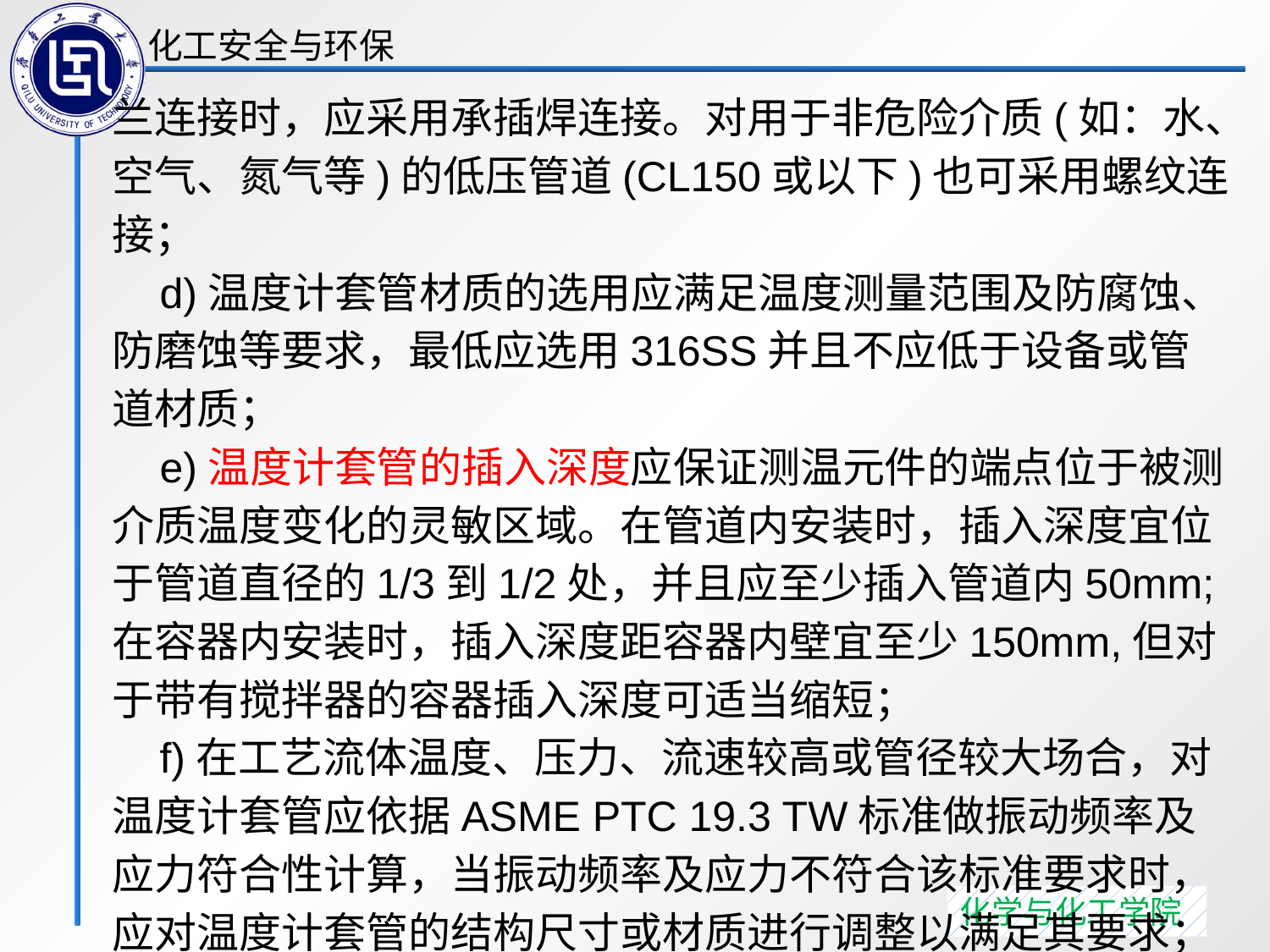

兰连接时，应采用承插焊连接。对用于非危险介质(如：水、空气、氮气等)的低压管道(CL150或以下)也可采用螺纹连接；
    d)温度计套管材质的选用应满足温度测量范围及防腐蚀、防磨蚀等要求，最低应选用316SS并且不应低于设备或管道材质；
    e)温度计套管的插入深度应保证测温元件的端点位于被测介质温度变化的灵敏区域。在管道内安装时，插入深度宜位于管道直径的1/3到1/2处，并且应至少插入管道内50mm;在容器内安装时，插入深度距容器内壁宜至少150mm,但对于带有搅拌器的容器插入深度可适当缩短；
    f)在工艺流体温度、压力、流速较高或管径较大场合，对温度计套管应依据ASME PTC 19.3 TW标准做振动频率及应力符合性计算，当振动频率及应力不符合该标准要求时，应对温度计套管的结构尺寸或材质进行调整以满足其要求；